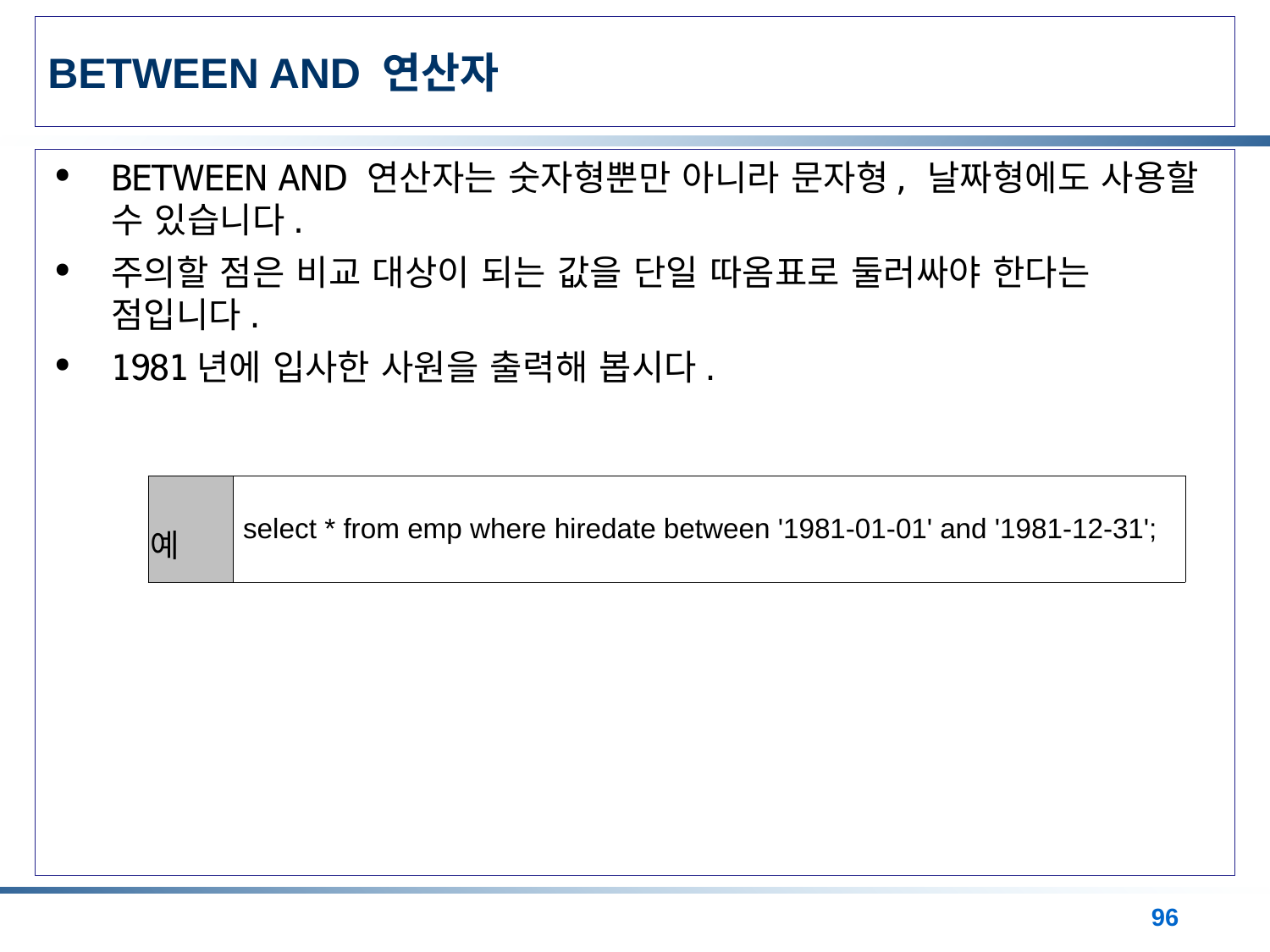

# BETWEEN AND 연산자
BETWEEN AND 연산자는 숫자형뿐만 아니라 문자형, 날짜형에도 사용할 수 있습니다.
주의할 점은 비교 대상이 되는 값을 단일 따옴표로 둘러싸야 한다는 점입니다.
1981년에 입사한 사원을 출력해 봅시다.

| 예 | select \* from emp where hiredate between '1981-01-01' and '1981-12-31'; |
| --- | --- |